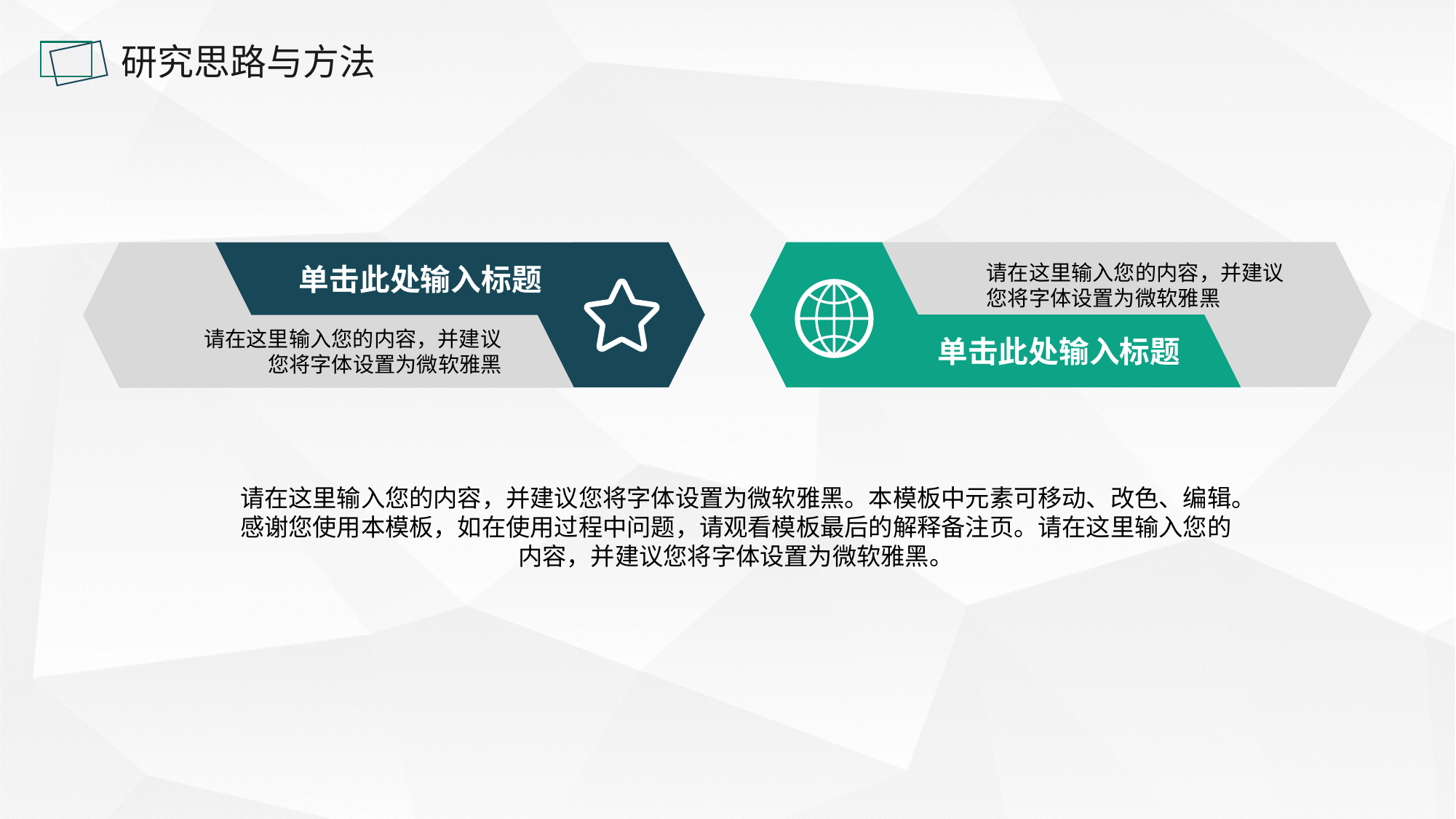

研究思路与方法

请在这里输入您的内容，并建议您将字体设置为微软雅黑
单击此处输入标题

请在这里输入您的内容，并建议您将字体设置为微软雅黑
单击此处输入标题
请在这里输入您的内容，并建议您将字体设置为微软雅黑。本模板中元素可移动、改色、编辑。感谢您使用本模板，如在使用过程中问题，请观看模板最后的解释备注页。请在这里输入您的内容，并建议您将字体设置为微软雅黑。